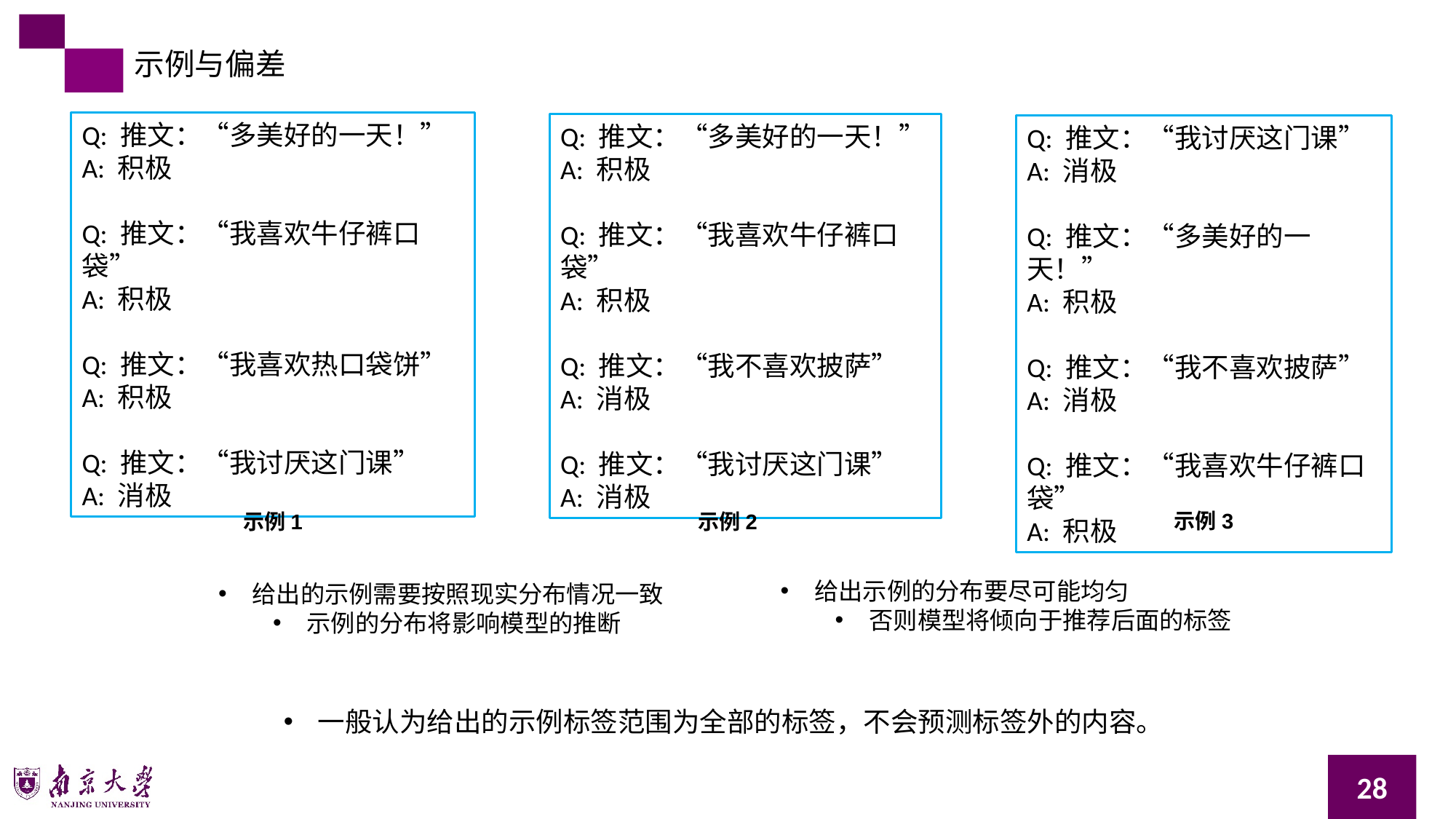

示例与偏差
Q: 推文：“多美好的一天！”
A: 积极

Q: 推文：“我喜欢牛仔裤口袋”
A: 积极

Q: 推文：“我喜欢热口袋饼”
A: 积极

Q: 推文：“我讨厌这门课”
A: 消极
Q: 推文：“多美好的一天！”
A: 积极

Q: 推文：“我喜欢牛仔裤口袋”
A: 积极

Q: 推文：“我不喜欢披萨”
A: 消极

Q: 推文：“我讨厌这门课”
A: 消极
Q: 推文：“我讨厌这门课”
A: 消极

Q: 推文：“多美好的一天！”
A: 积极

Q: 推文：“我不喜欢披萨”
A: 消极

Q: 推文：“我喜欢牛仔裤口袋”
A: 积极
示例3
示例2
示例1
给出示例的分布要尽可能均匀
否则模型将倾向于推荐后面的标签
给出的示例需要按照现实分布情况一致
示例的分布将影响模型的推断

一般认为给出的示例标签范围为全部的标签，不会预测标签外的内容。
28